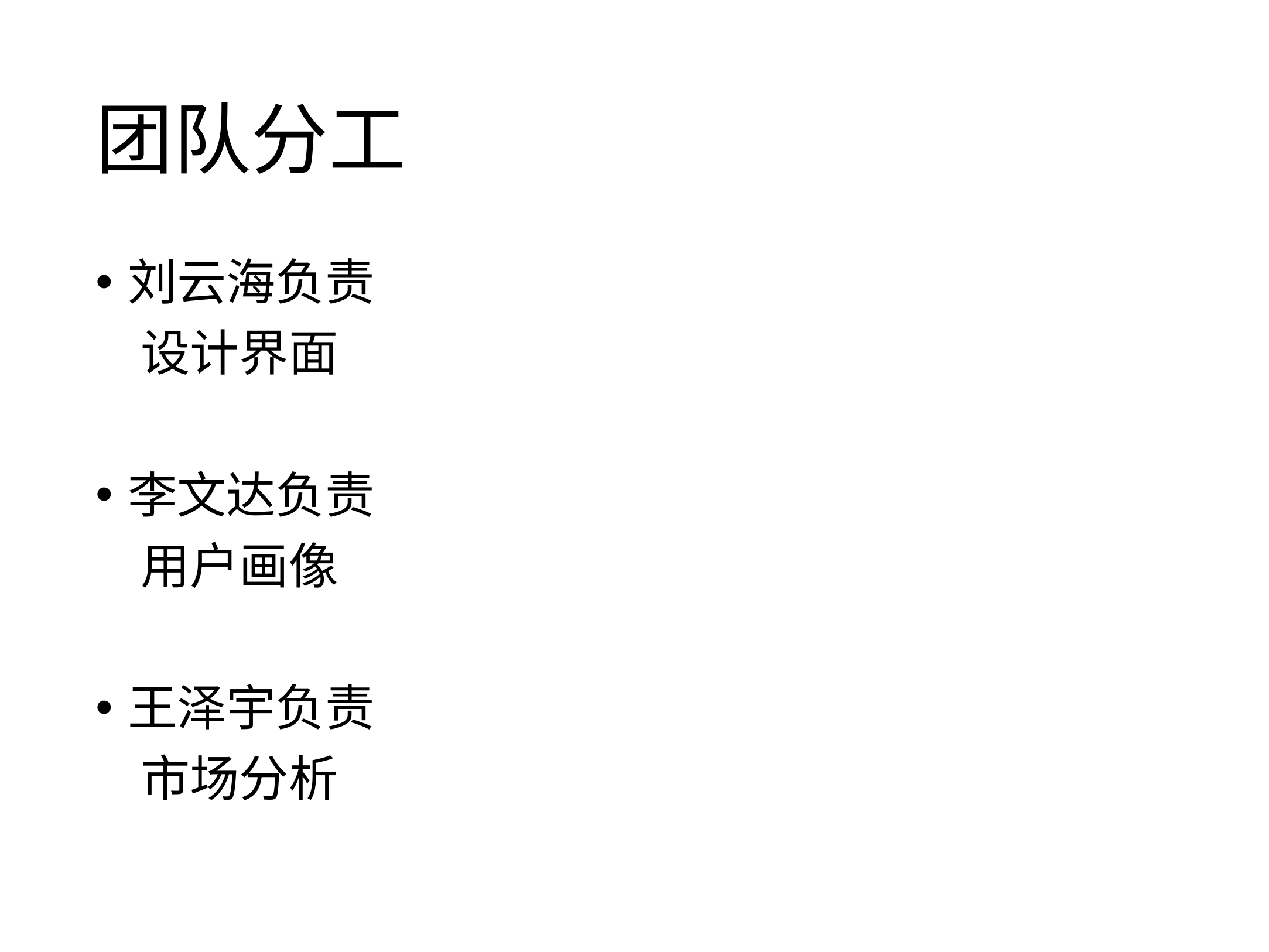

# 团队分工
刘云海负责
   设计界面

李文达负责
   用户画像

王泽宇负责
   市场分析